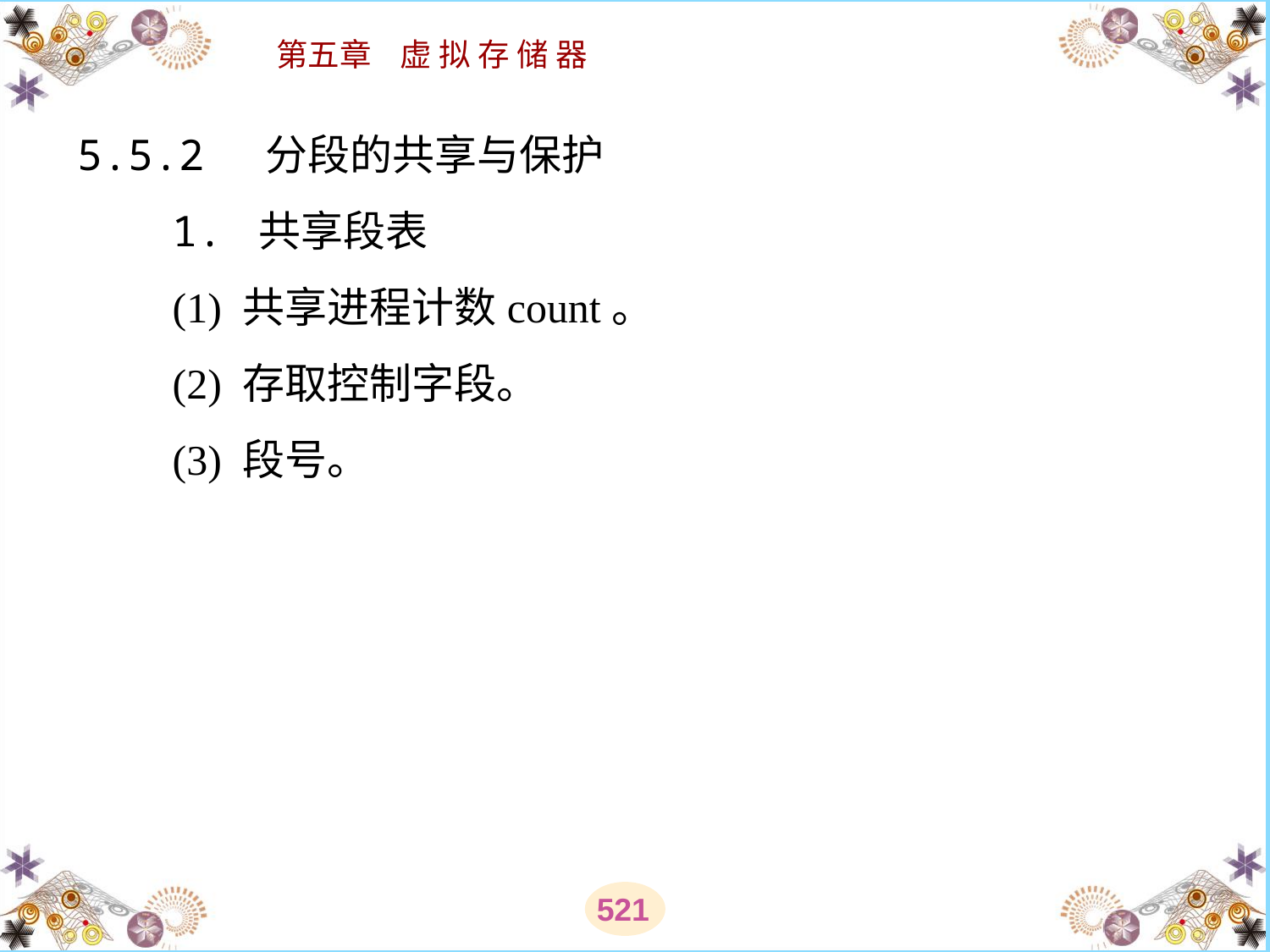

# 5.5.2  分段的共享与保护 　　1. 共享段表 　　(1) 共享进程计数count。 　　(2) 存取控制字段。 　　(3) 段号。